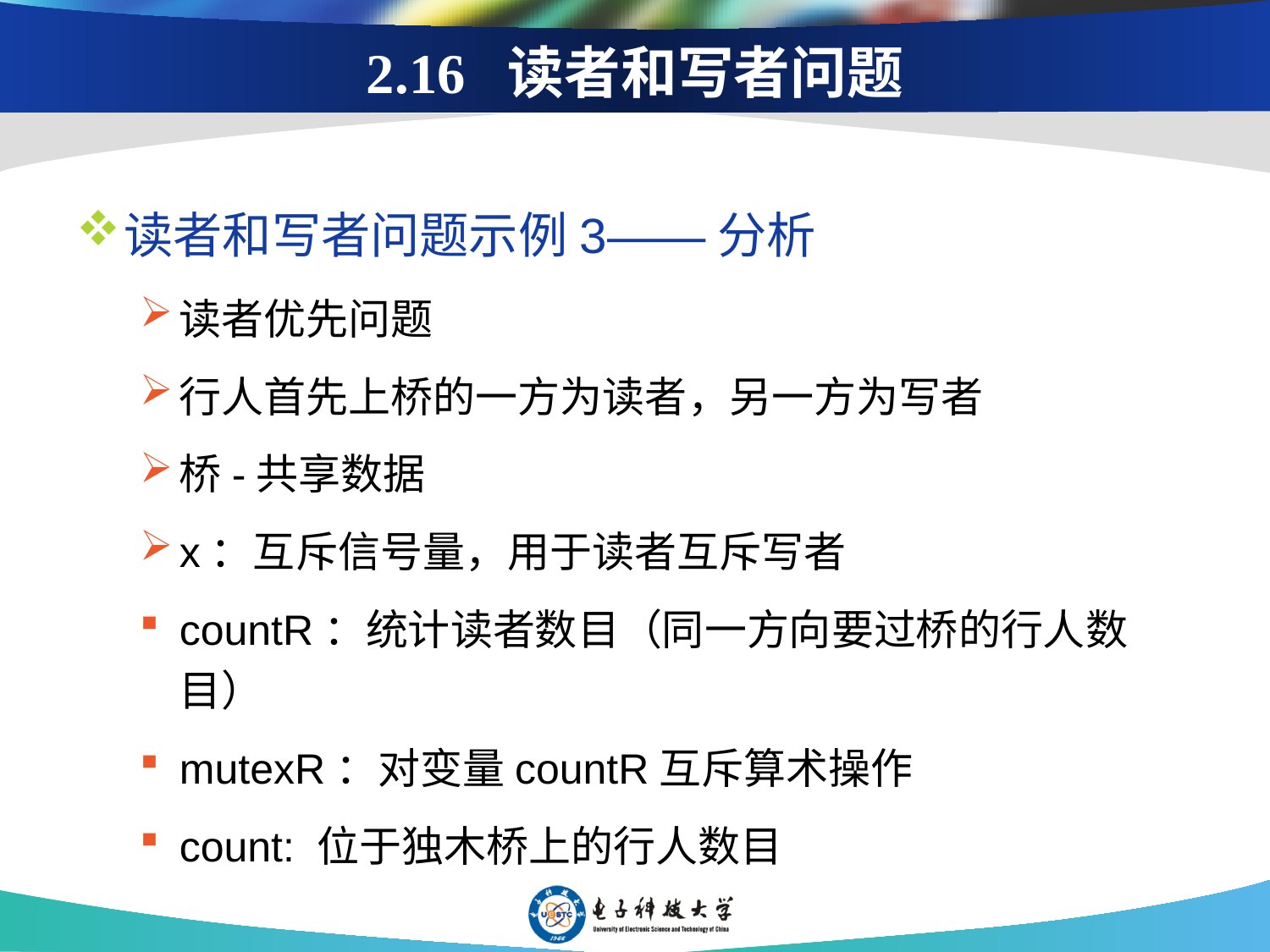

2.16  读者和写者问题
读者和写者问题示例3——分析
读者优先问题
行人首先上桥的一方为读者，另一方为写者
桥-共享数据
x：互斥信号量，用于读者互斥写者
countR：统计读者数目（同一方向要过桥的行人数目）
mutexR：对变量countR互斥算术操作
count: 位于独木桥上的行人数目